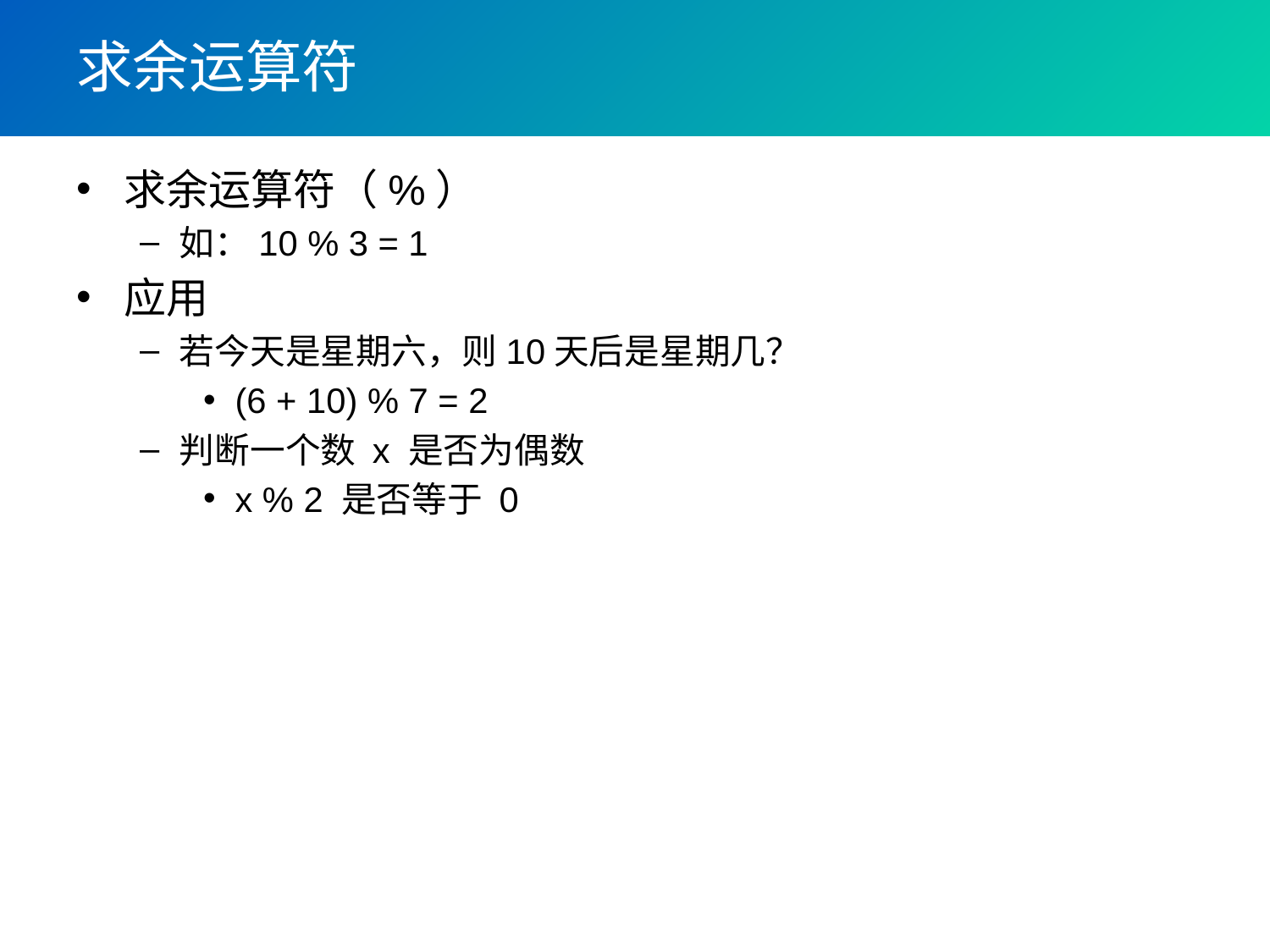

# 求余运算符
求余运算符（%）
如：10 % 3 = 1
应用
若今天是星期六，则10天后是星期几？
(6 + 10) % 7 = 2
判断一个数 x 是否为偶数
x % 2 是否等于 0